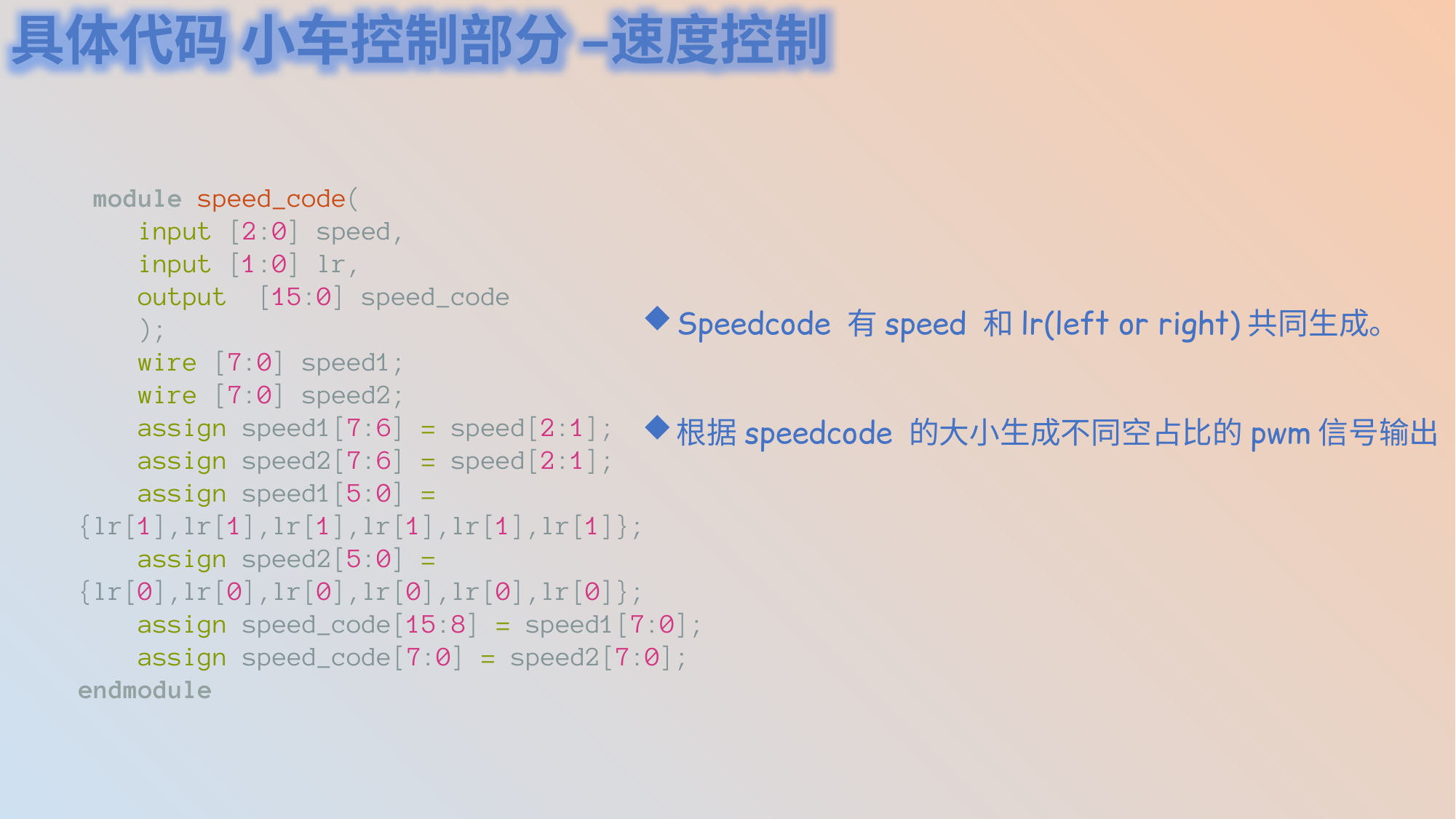

具体代码 小车控制部分 –速度控制
 module speed_code(
    input [2:0] speed,
    input [1:0] lr,
    output  [15:0] speed_code
    );
    wire [7:0] speed1;
    wire [7:0] speed2;
    assign speed1[7:6] = speed[2:1];
    assign speed2[7:6] = speed[2:1];
    assign speed1[5:0] = {lr[1],lr[1],lr[1],lr[1],lr[1],lr[1]};
    assign speed2[5:0] = {lr[0],lr[0],lr[0],lr[0],lr[0],lr[0]};
    assign speed_code[15:8] = speed1[7:0];
    assign speed_code[7:0] = speed2[7:0];
endmodule
Speedcode 有speed 和lr(left or right)共同生成。

根据speedcode 的大小生成不同空占比的pwm信号输出